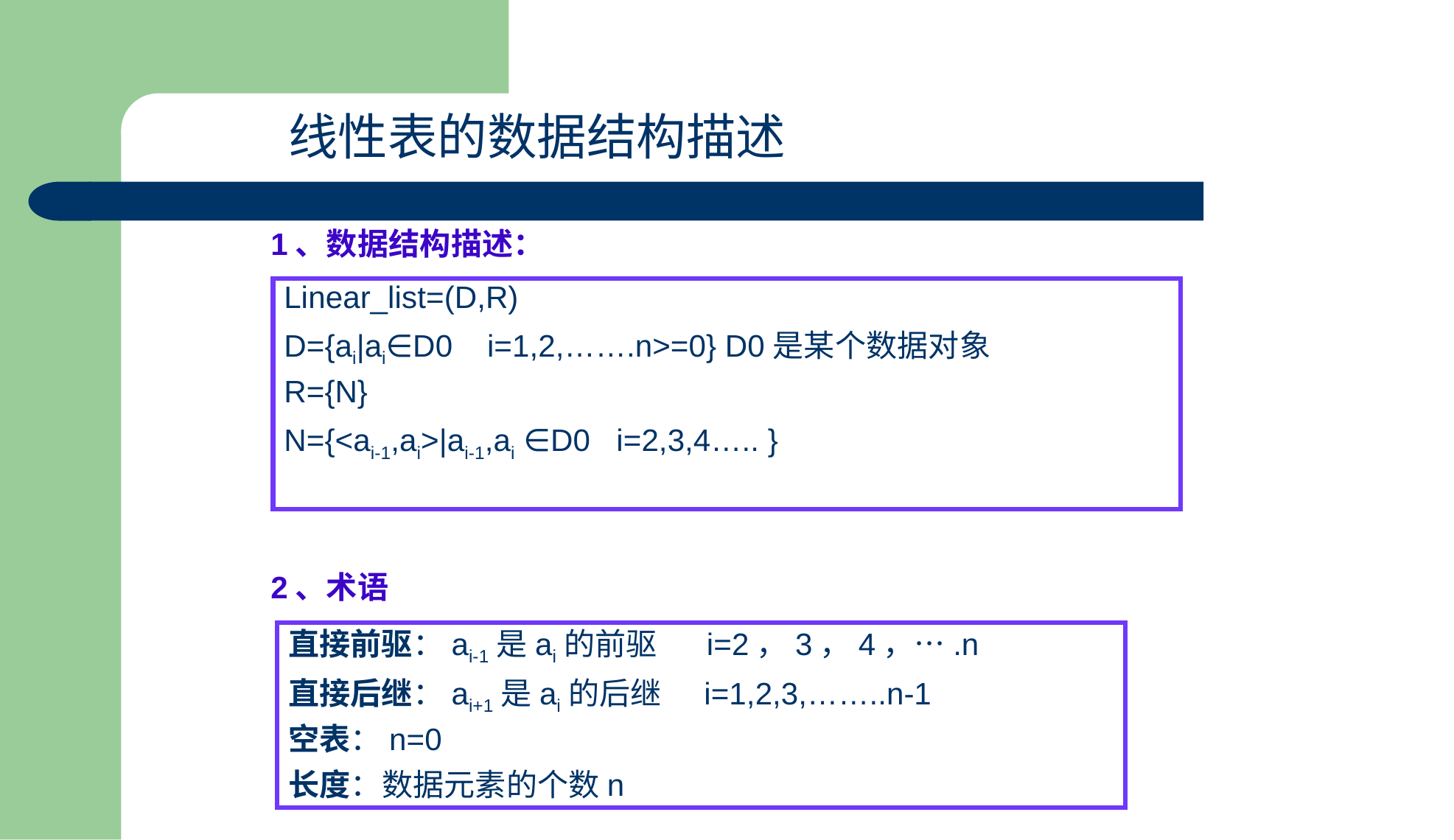

线性表的数据结构描述
1、数据结构描述：

Linear_list=(D,R)
D={ai|ai∈D0    i=1,2,…….n>=0} D0是某个数据对象
R={N}
N={<ai-1,ai>|ai-1,ai ∈D0   i=2,3,4….. }

2、术语
直接前驱：ai-1是ai的前驱      i=2，3，4，….n
直接后继：ai+1是ai的后继     i=1,2,3,……..n-1
空表：n=0
长度：数据元素的个数n